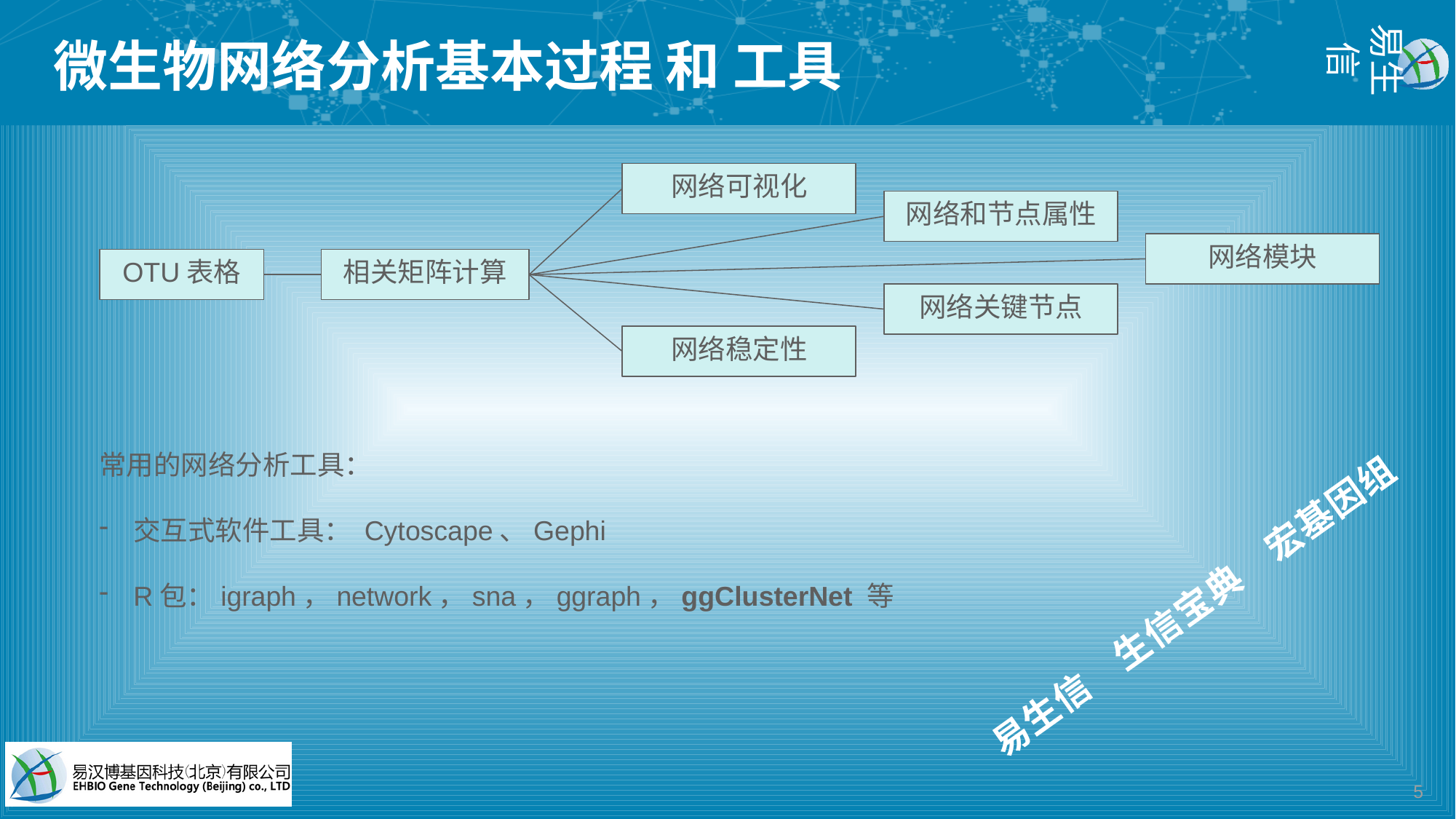

# 微生物网络分析基本过程 和 工具
网络可视化
网络和节点属性
网络模块
OTU表格
相关矩阵计算
网络关键节点
网络稳定性
常用的网络分析工具：

交互式软件工具： Cytoscape、Gephi

R包：igraph，network，sna，ggraph，ggClusterNet 等
5